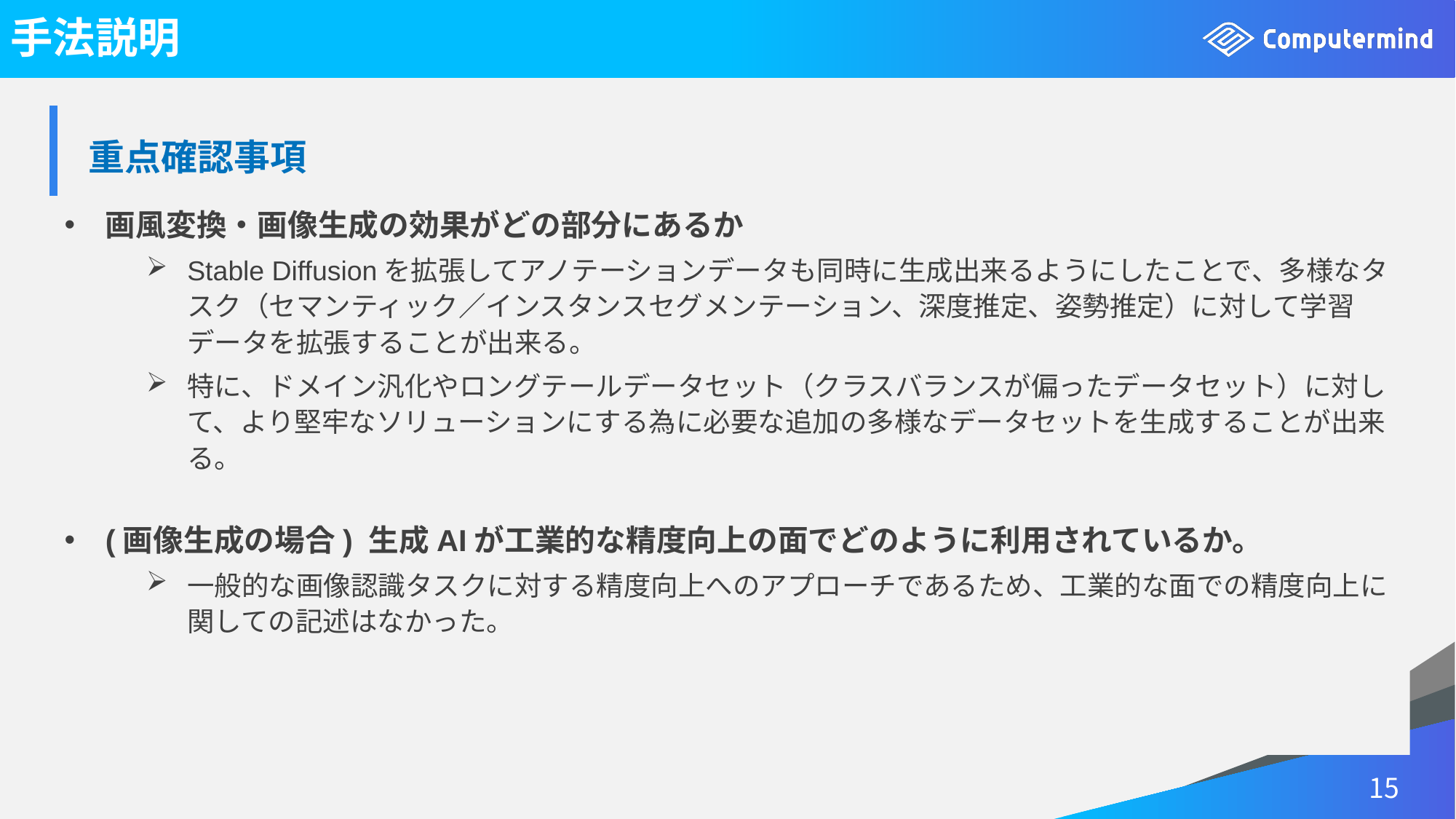

# 手法説明
| 重点確認事項 |
| --- |
画風変換・画像生成の効果がどの部分にあるか
Stable Diffusionを拡張してアノテーションデータも同時に生成出来るようにしたことで、多様なタスク（セマンティック／インスタンスセグメンテーション、深度推定、姿勢推定）に対して学習データを拡張することが出来る。
特に、ドメイン汎化やロングテールデータセット（クラスバランスが偏ったデータセット）に対して、より堅牢なソリューションにする為に必要な追加の多様なデータセットを生成することが出来る。

(画像生成の場合) 生成AIが工業的な精度向上の面でどのように利用されているか。
一般的な画像認識タスクに対する精度向上へのアプローチであるため、工業的な面での精度向上に関しての記述はなかった。
15